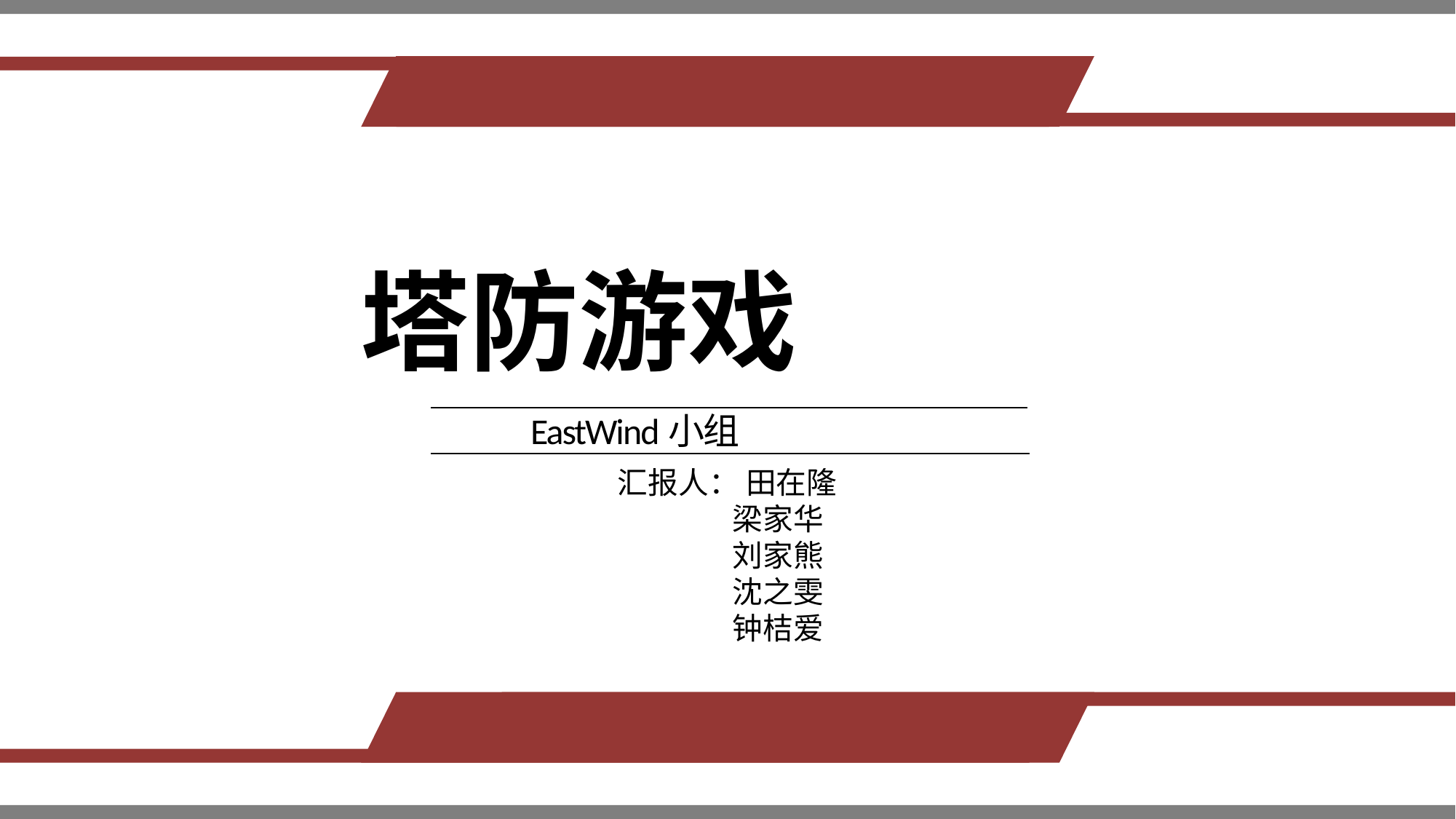

塔防游戏
 EastWind小组
汇报人： 田在隆
              梁家华
              刘家熊
              沈之雯
              钟桔爱